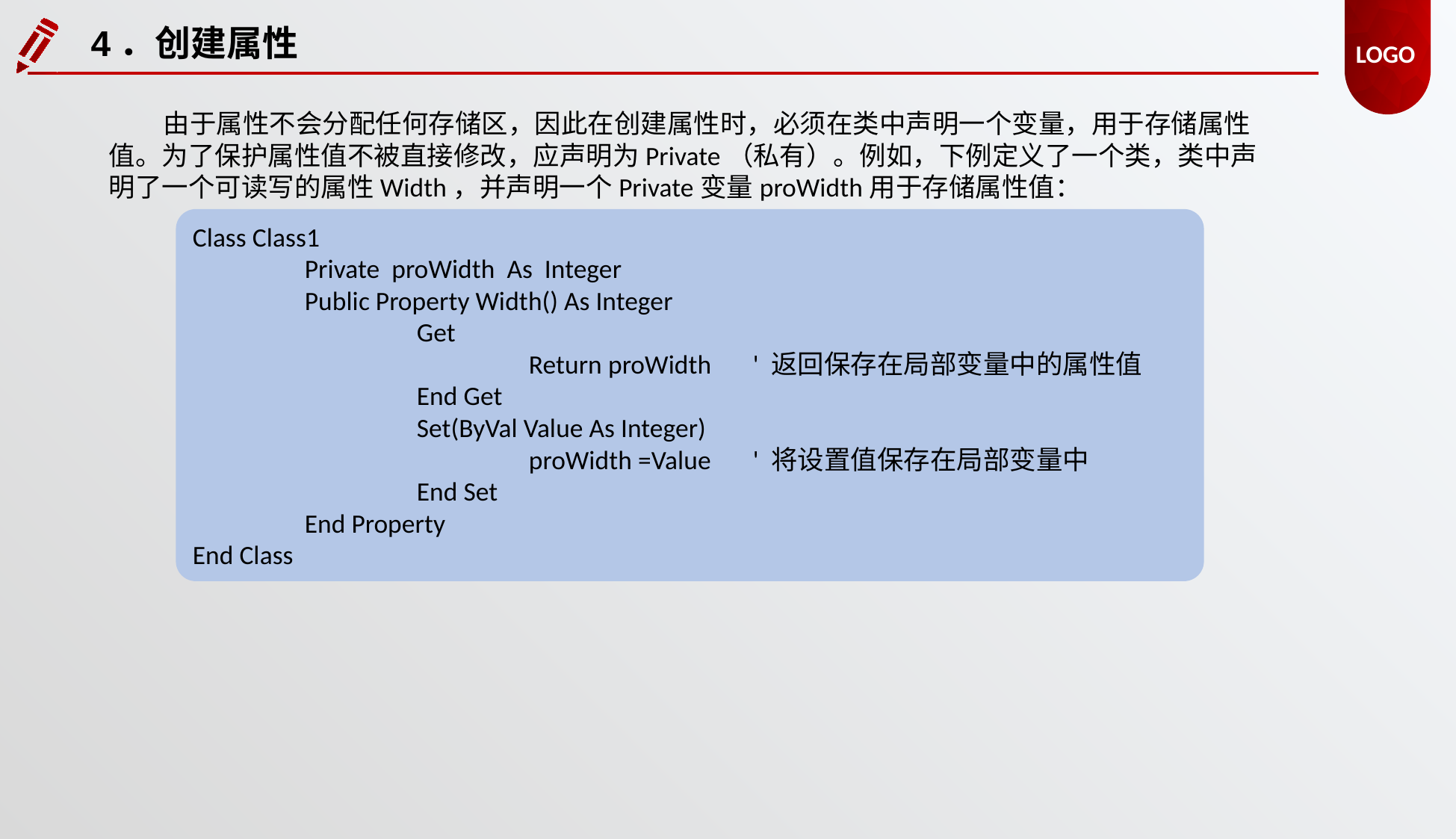

4．创建属性
由于属性不会分配任何存储区，因此在创建属性时，必须在类中声明一个变量，用于存储属性值。为了保护属性值不被直接修改，应声明为Private（私有）。例如，下例定义了一个类，类中声明了一个可读写的属性Width，并声明一个Private变量proWidth用于存储属性值：
Class Class1
	Private  proWidth  As  Integer
	Public Property Width() As Integer
		Get
			Return proWidth	' 返回保存在局部变量中的属性值
		End Get
		Set(ByVal Value As Integer)
			proWidth =Value	' 将设置值保存在局部变量中
		End Set
	End Property
End Class